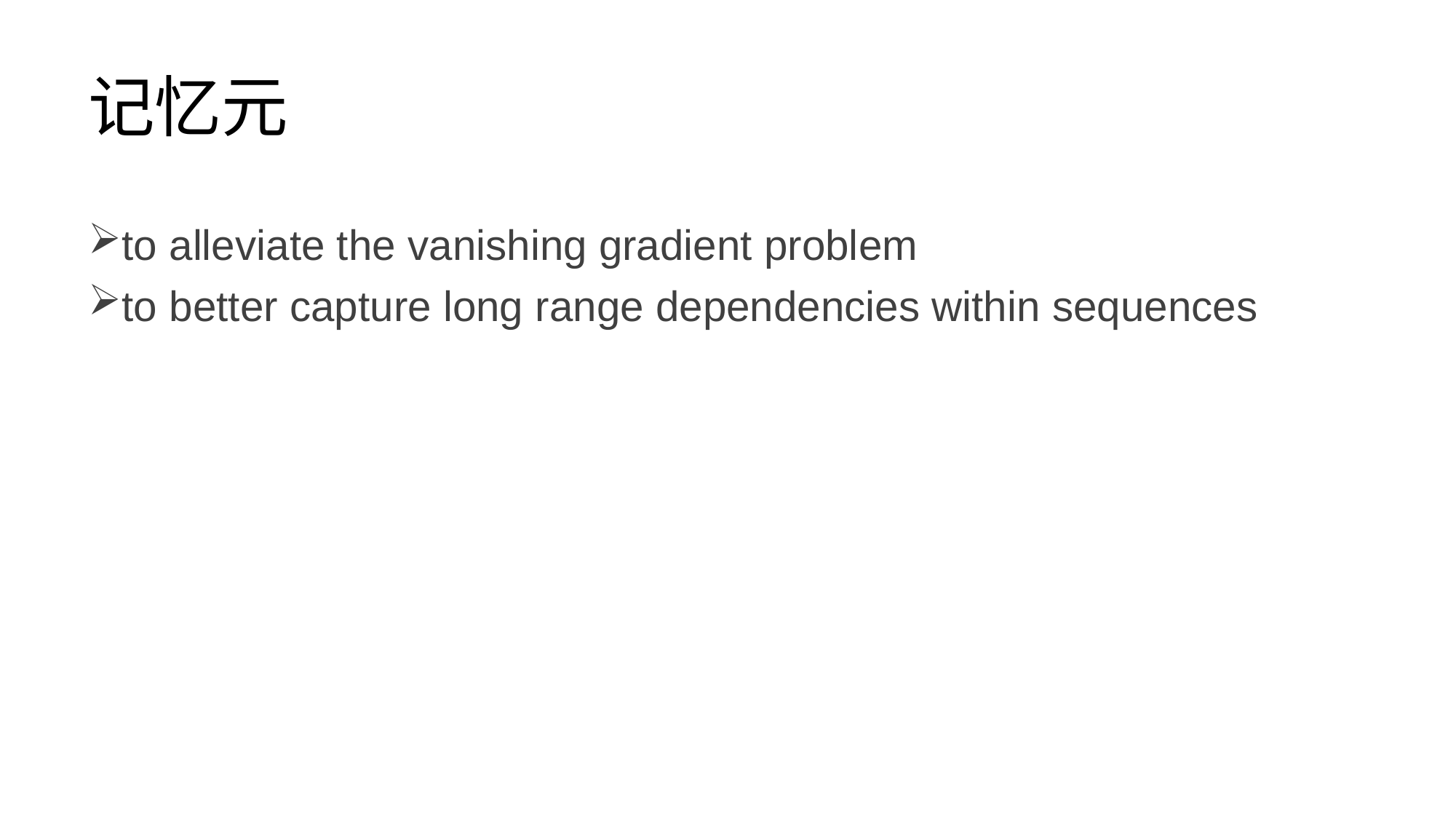

# 记忆元
to alleviate the vanishing gradient problem
to better capture long range dependencies within sequences